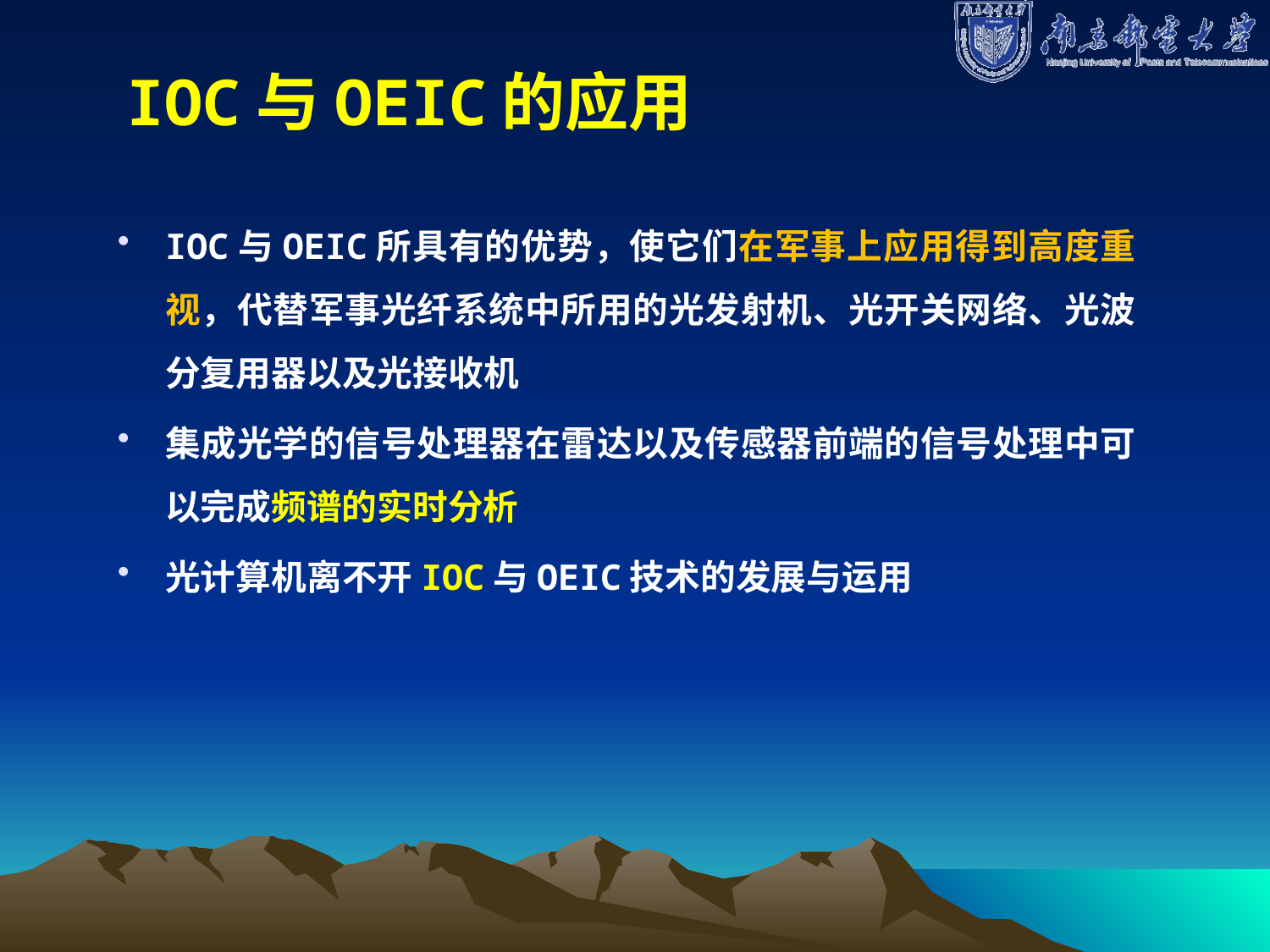

IOC与OEIC的应用
IOC与OEIC所具有的优势，使它们在军事上应用得到高度重视，代替军事光纤系统中所用的光发射机、光开关网络、光波分复用器以及光接收机
集成光学的信号处理器在雷达以及传感器前端的信号处理中可以完成频谱的实时分析
光计算机离不开IOC与OEIC技术的发展与运用

9